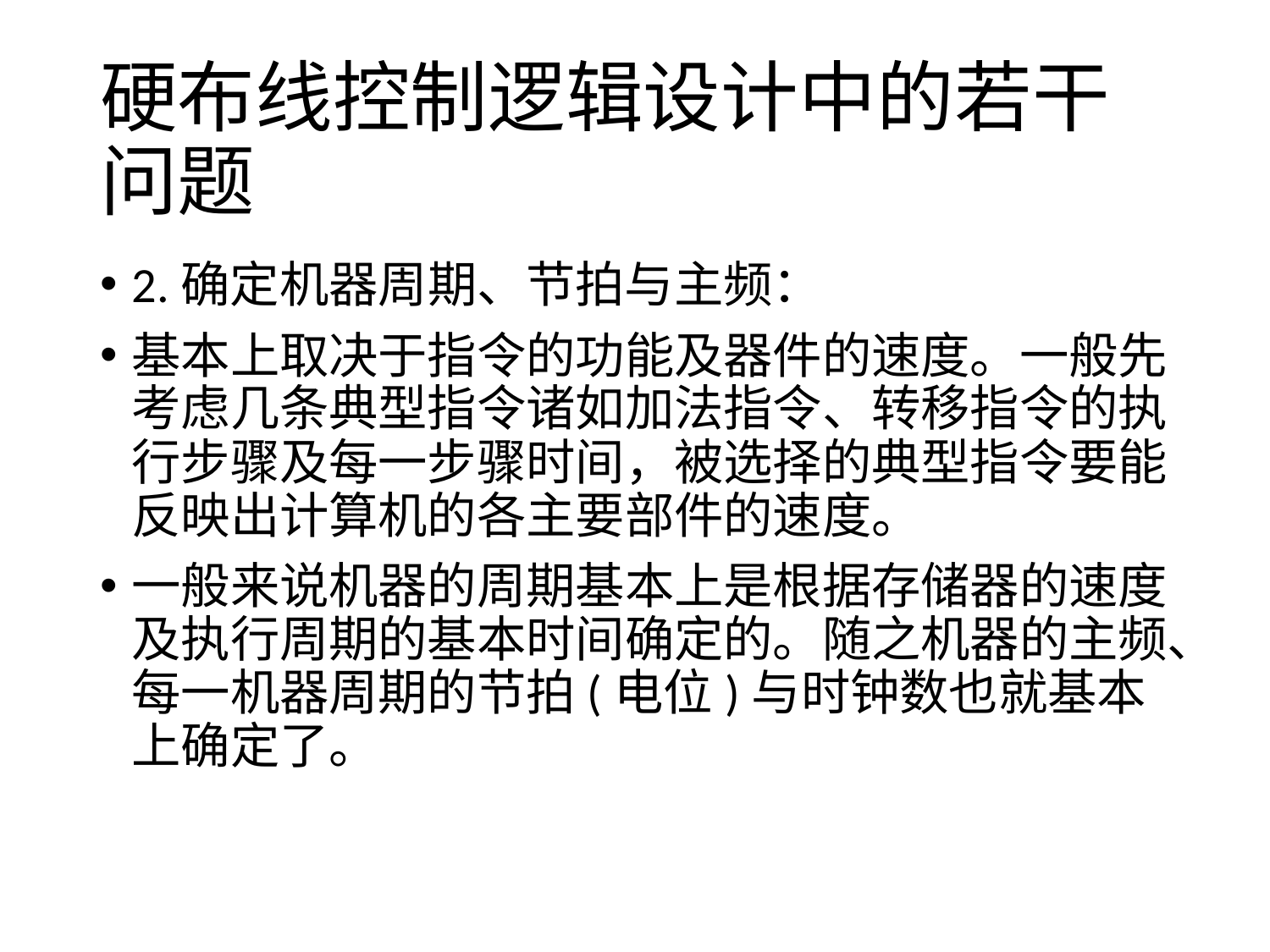

# 硬布线控制逻辑设计中的若干问题
2.确定机器周期、节拍与主频：
基本上取决于指令的功能及器件的速度。一般先考虑几条典型指令诸如加法指令、转移指令的执行步骤及每一步骤时间，被选择的典型指令要能反映出计算机的各主要部件的速度。
一般来说机器的周期基本上是根据存储器的速度及执行周期的基本时间确定的。随之机器的主频、每一机器周期的节拍(电位)与时钟数也就基本上确定了。